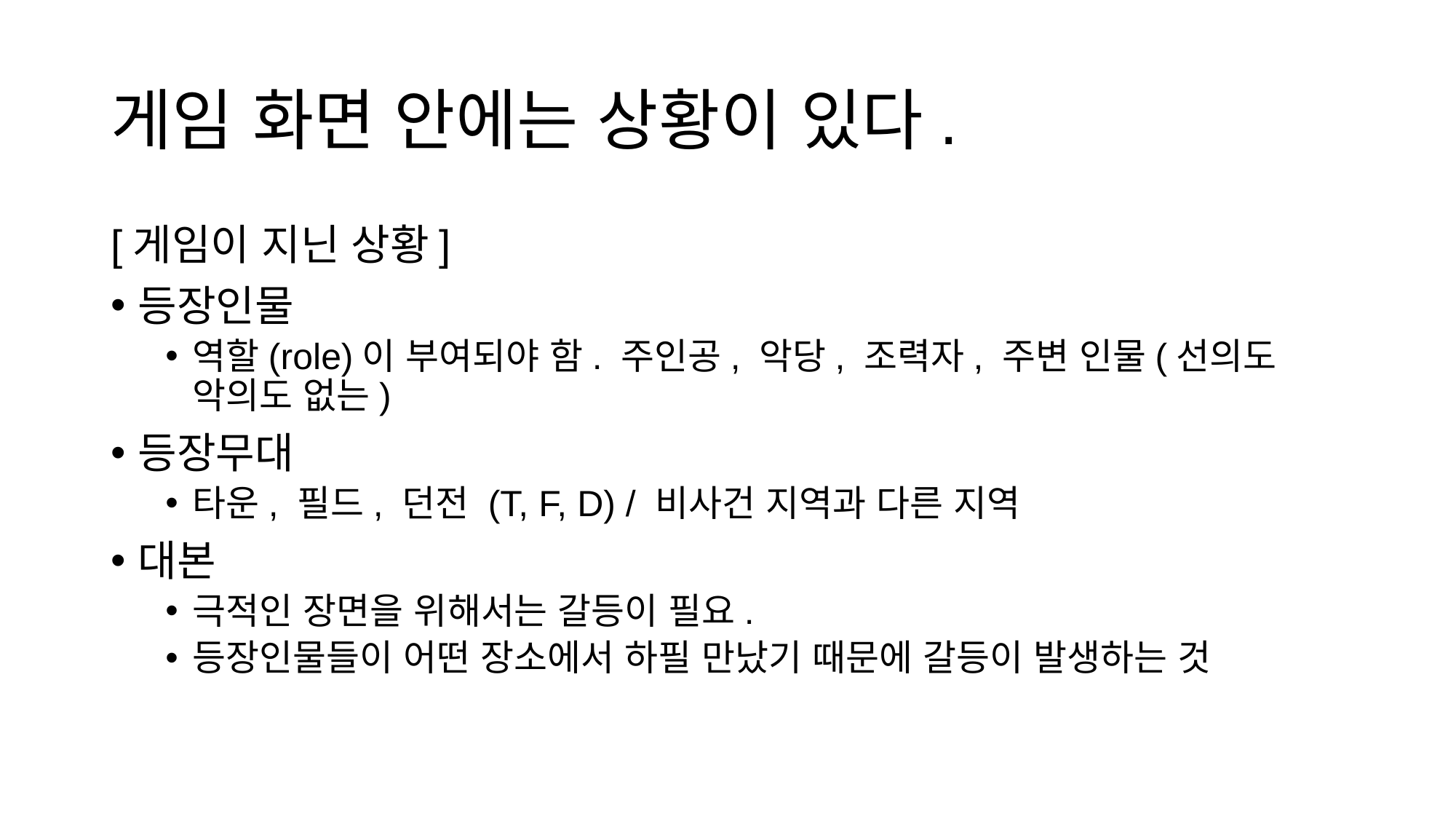

# 게임 화면 안에는 상황이 있다.
[게임이 지닌 상황]
등장인물
역할(role)이 부여되야 함. 주인공, 악당, 조력자, 주변 인물(선의도 악의도 없는)
등장무대
타운, 필드, 던전 (T, F, D) / 비사건 지역과 다른 지역
대본
극적인 장면을 위해서는 갈등이 필요.
등장인물들이 어떤 장소에서 하필 만났기 때문에 갈등이 발생하는 것